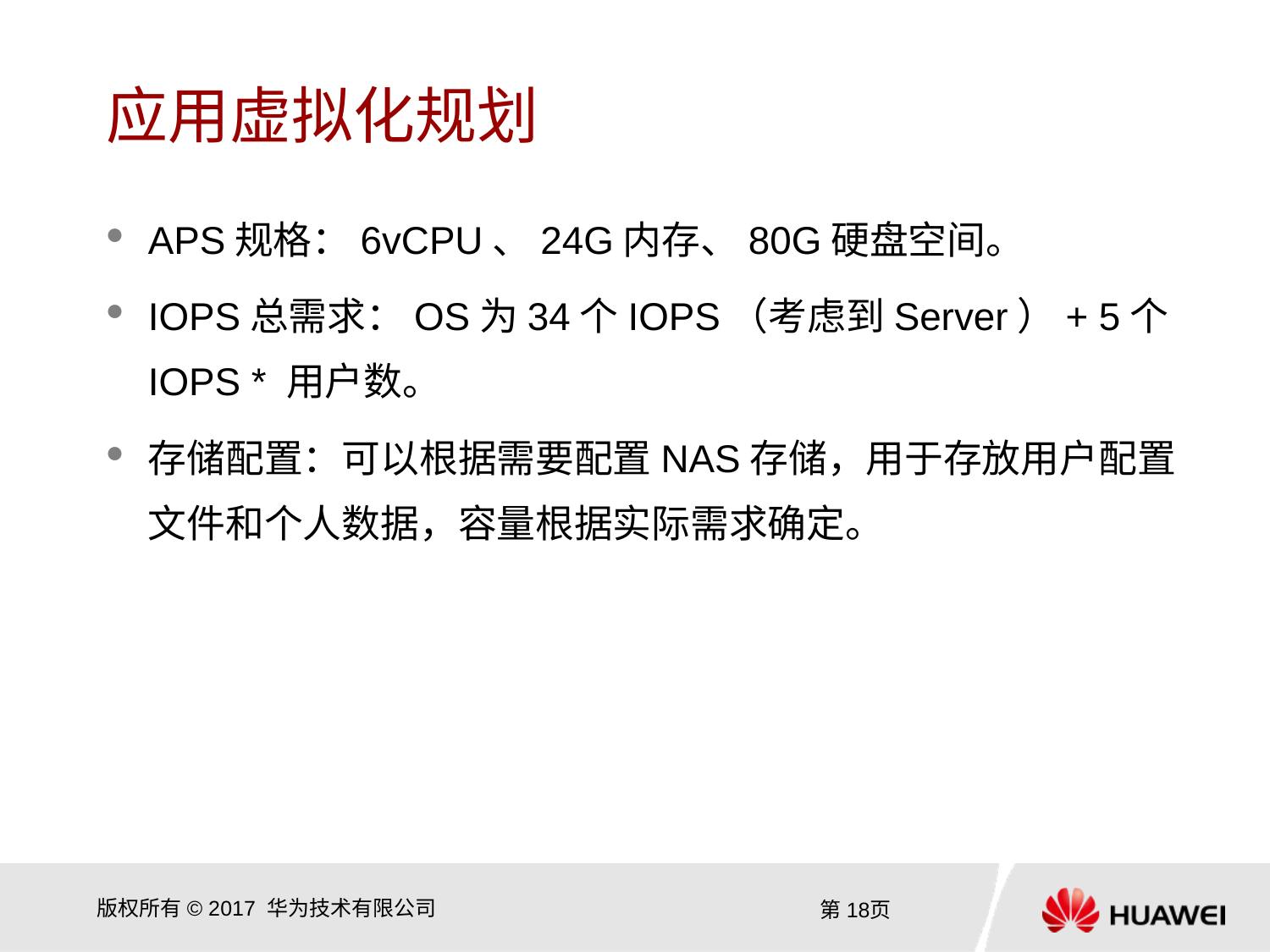

# 应用虚拟化规划
APS规格：6vCPU、24G内存、80G硬盘空间。
IOPS总需求：OS为34个IOPS（考虑到Server）+ 5个IOPS * 用户数。
存储配置：可以根据需要配置NAS存储，用于存放用户配置文件和个人数据，容量根据实际需求确定。